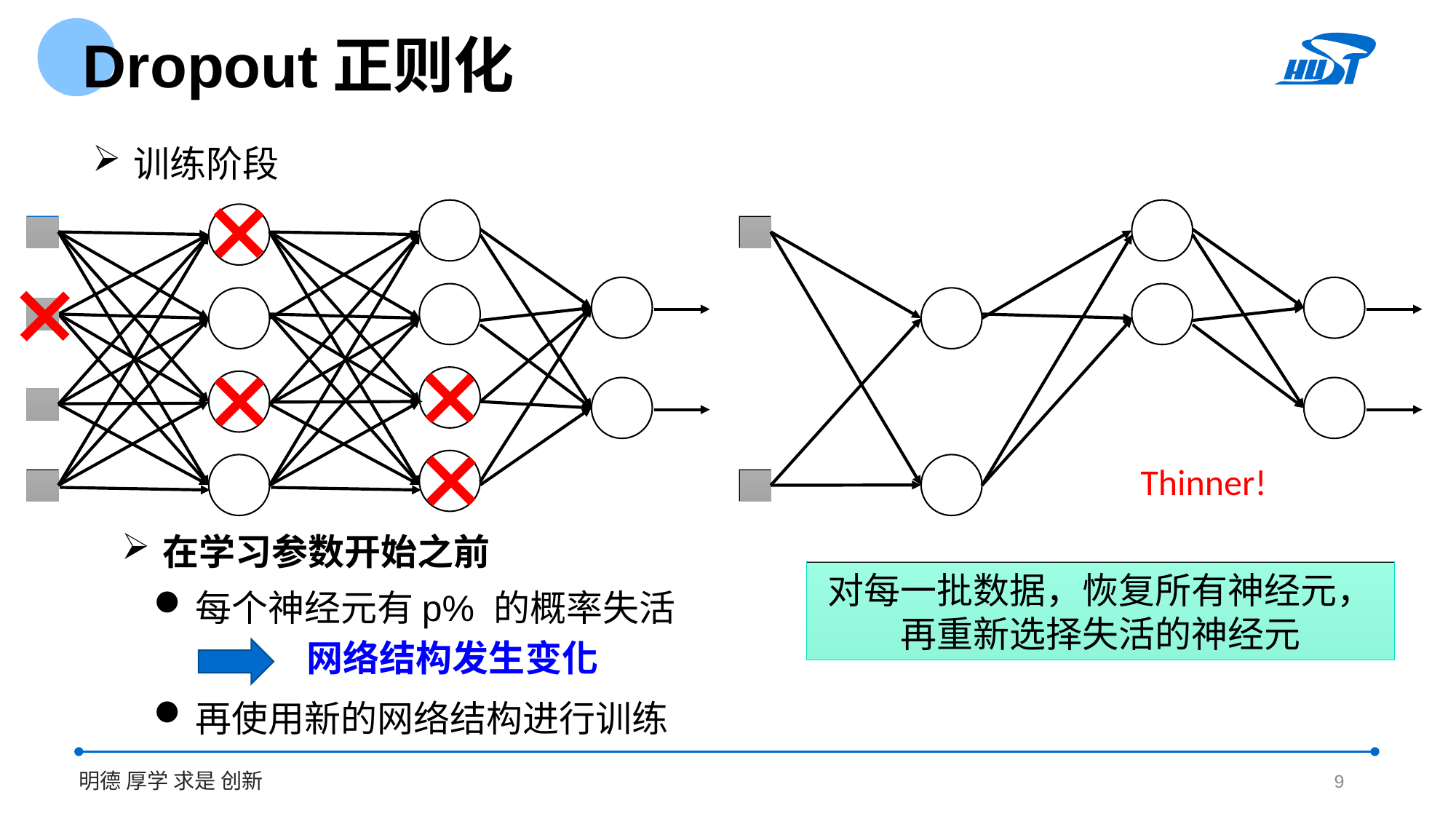

Dropout正则化
训练阶段

Thinner!

在学习参数开始之前
对每一批数据，恢复所有神经元，再重新选择失活的神经元
每个神经元有p% 的概率失活
网络结构发生变化

再使用新的网络结构进行训练
9